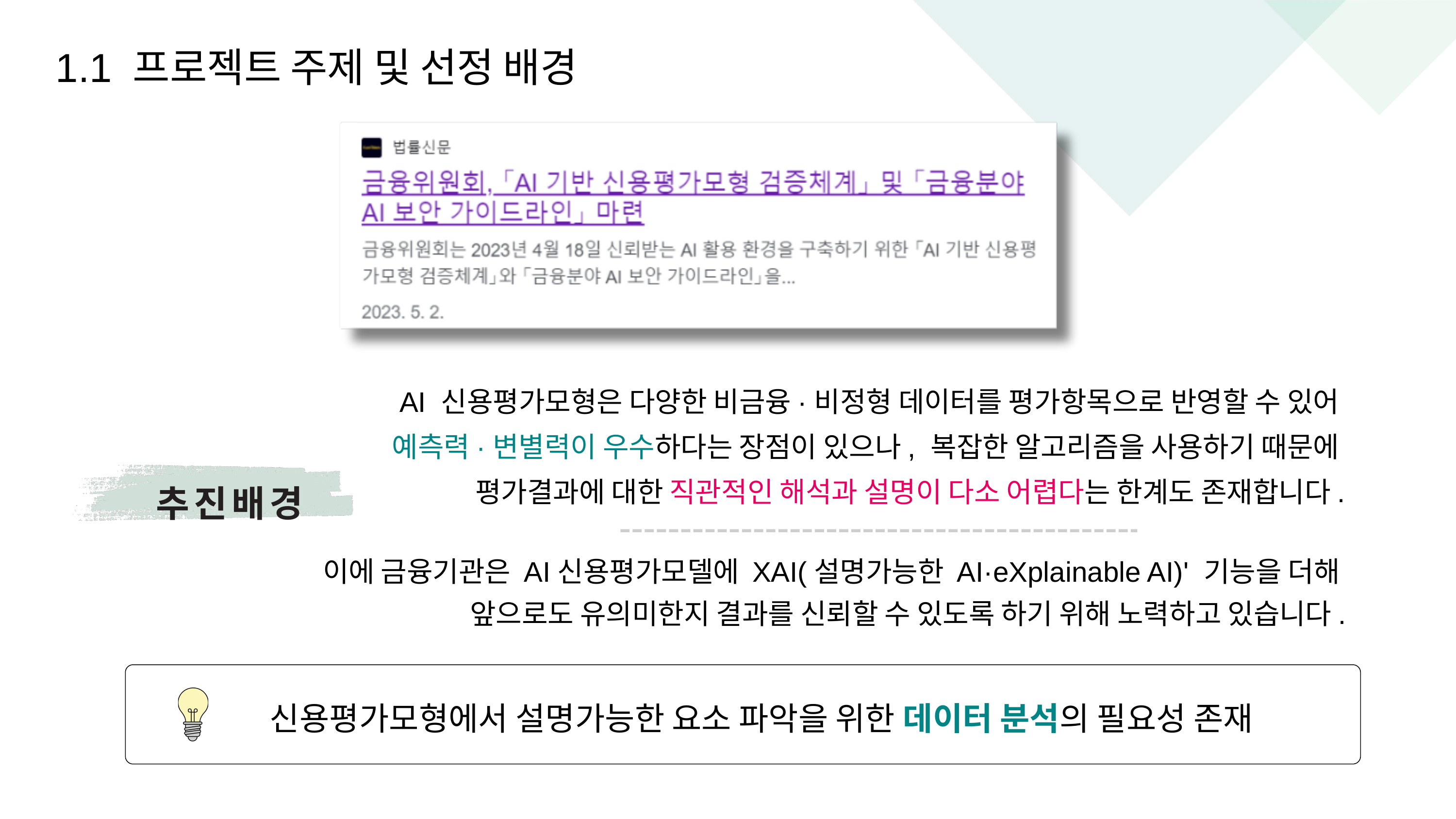

1.1 프로젝트 주제 및 선정 배경

AI 신용평가모형은 다양한 비금융·비정형 데이터를 평가항목으로 반영할 수 있어
예측력·변별력이 우수하다는 장점이 있으나, 복잡한 알고리즘을 사용하기 때문에
평가결과에 대한 직관적인 해석과 설명이 다소 어렵다는 한계도 존재합니다.

추진배경

이에 금융기관은 AI신용평가모델에 XAI(설명가능한 AI·eXplainable AI)' 기능을 더해
앞으로도 유의미한지 결과를 신뢰할 수 있도록 하기 위해 노력하고 있습니다.

신용평가모형에서 설명가능한 요소 파악을 위한 데이터 분석의 필요성 존재